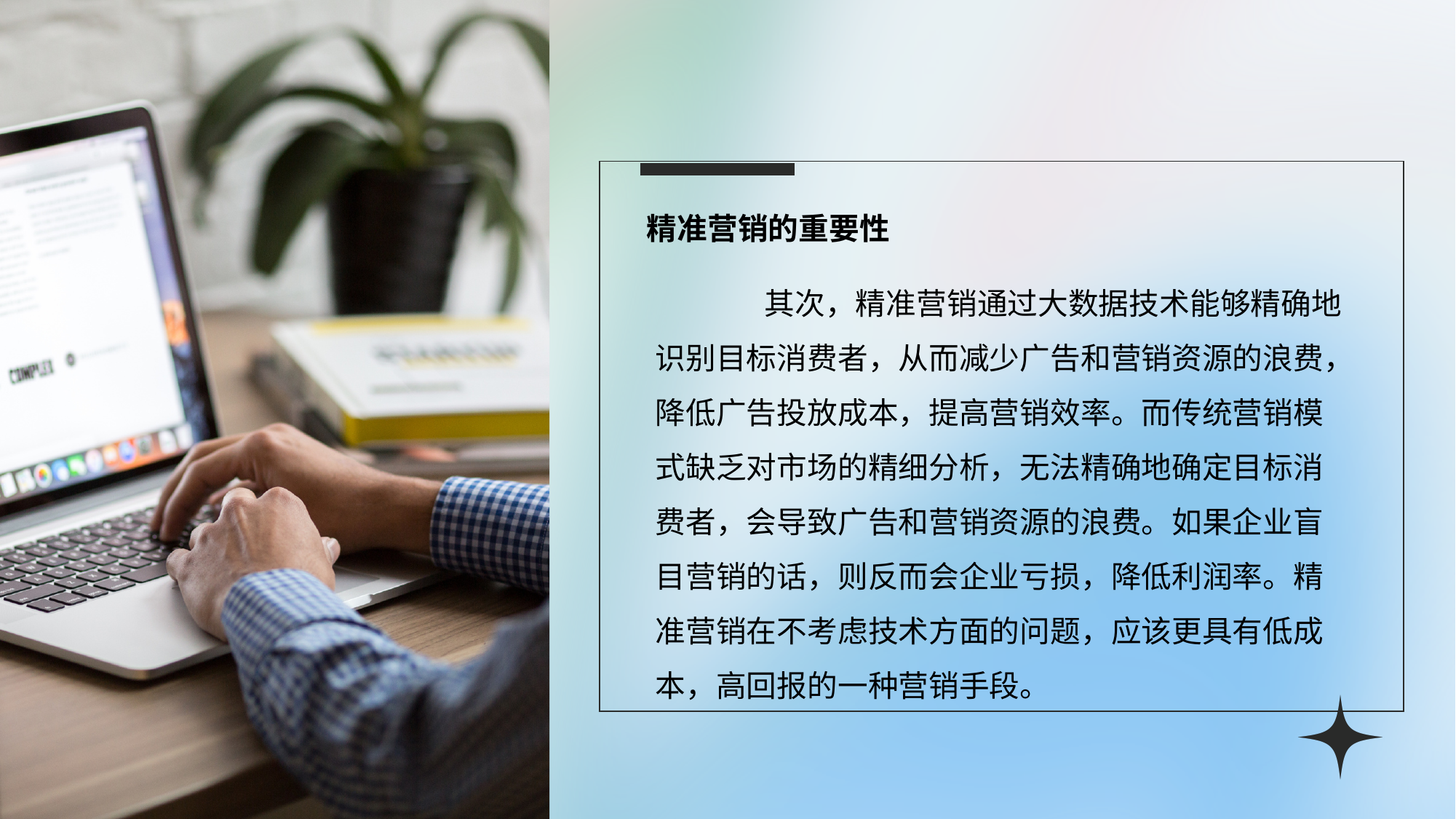

精准营销的重要性
	其次，精准营销通过大数据技术能够精确地识别目标消费者，从而减少广告和营销资源的浪费，降低广告投放成本，提高营销效率。而传统营销模式缺乏对市场的精细分析，无法精确地确定目标消费者，会导致广告和营销资源的浪费。如果企业盲目营销的话，则反而会企业亏损，降低利润率。精准营销在不考虑技术方面的问题，应该更具有低成本，高回报的一种营销手段。